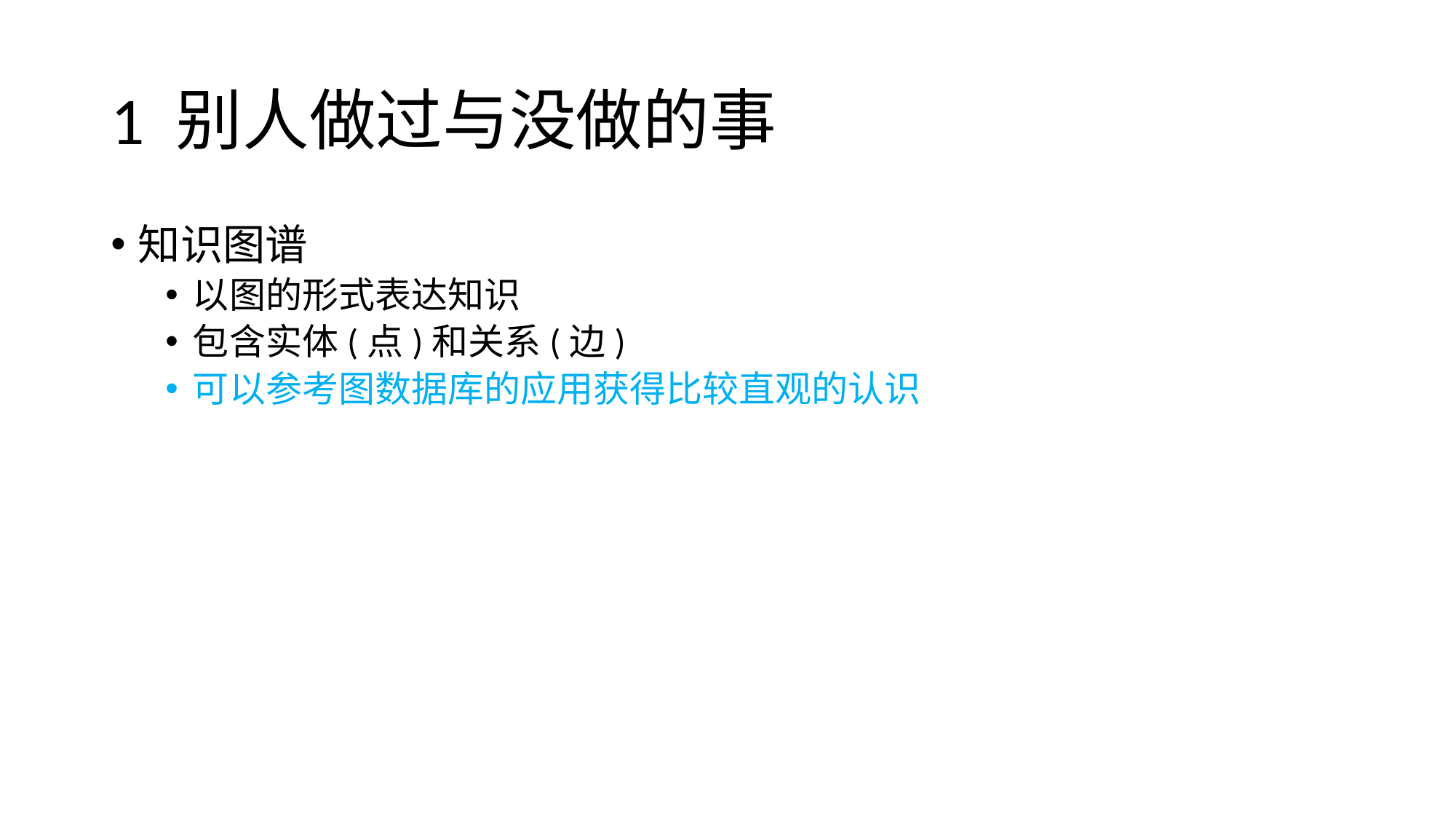

# 1 别人做过与没做的事
知识图谱
以图的形式表达知识
包含实体(点)和关系(边)
可以参考图数据库的应用获得比较直观的认识